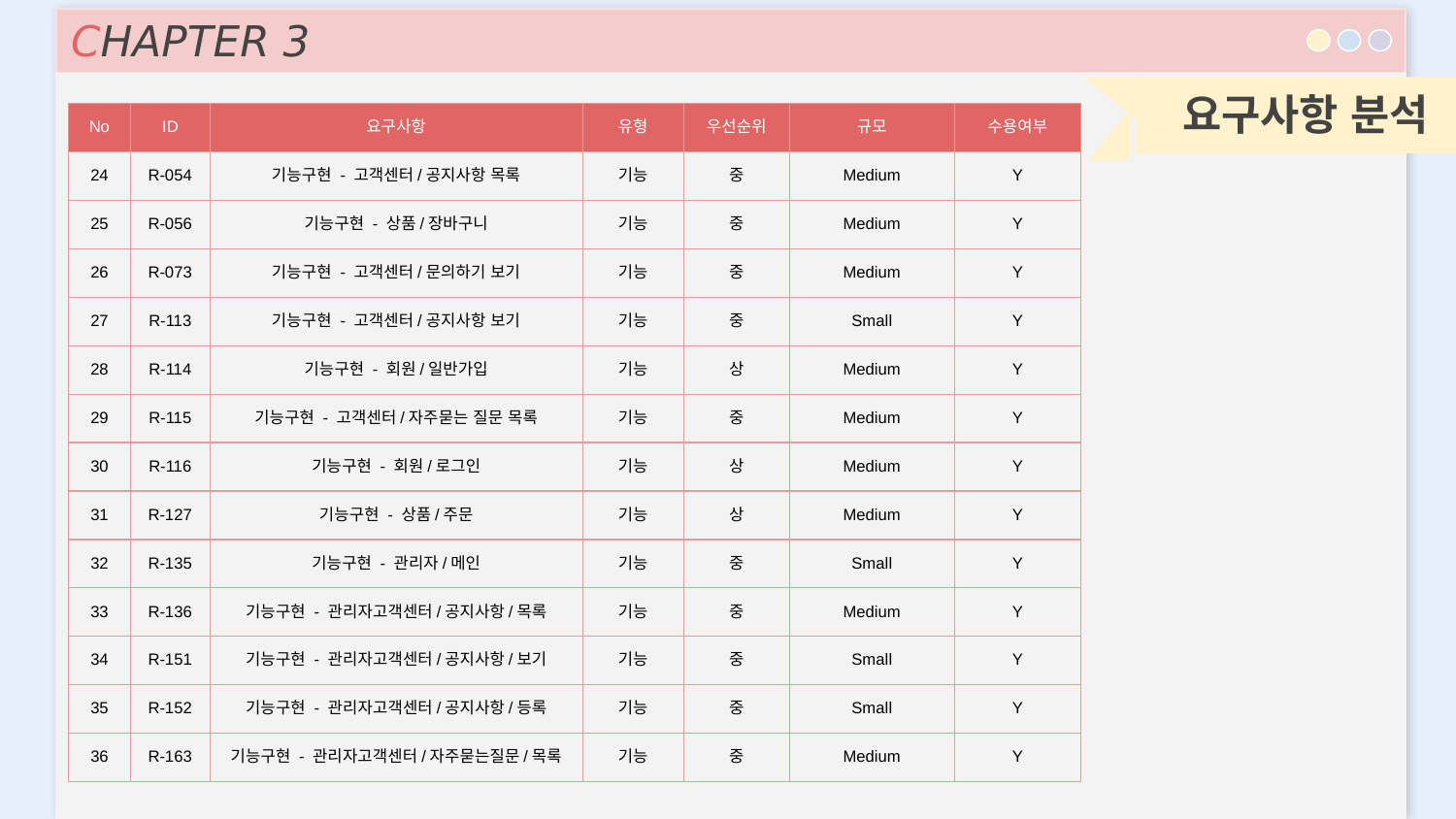

CHAPTER 3

요구사항 분석

| No | ID | 요구사항 | 유형 | 우선순위 | 규모 | 수용여부 |
| --- | --- | --- | --- | --- | --- | --- |
| 24 | R-054 | 기능구현 - 고객센터/공지사항 목록 | 기능 | 중 | Medium | Y |
| 25 | R-056 | 기능구현 - 상품/장바구니 | 기능 | 중 | Medium | Y |
| 26 | R-073 | 기능구현 - 고객센터/문의하기 보기 | 기능 | 중 | Medium | Y |
| 27 | R-113 | 기능구현 - 고객센터/공지사항 보기 | 기능 | 중 | Small | Y |
| 28 | R-114 | 기능구현 - 회원/일반가입 | 기능 | 상 | Medium | Y |
| 29 | R-115 | 기능구현 - 고객센터/자주묻는 질문 목록 | 기능 | 중 | Medium | Y |
| 30 | R-116 | 기능구현 - 회원/로그인 | 기능 | 상 | Medium | Y |
| 31 | R-127 | 기능구현 - 상품/주문 | 기능 | 상 | Medium | Y |
| 32 | R-135 | 기능구현 - 관리자/메인 | 기능 | 중 | Small | Y |
| 33 | R-136 | 기능구현 - 관리자고객센터/공지사항/목록 | 기능 | 중 | Medium | Y |
| 34 | R-151 | 기능구현 - 관리자고객센터/공지사항/보기 | 기능 | 중 | Small | Y |
| 35 | R-152 | 기능구현 - 관리자고객센터/공지사항/등록 | 기능 | 중 | Small | Y |
| 36 | R-163 | 기능구현 - 관리자고객센터/자주묻는질문/목록 | 기능 | 중 | Medium | Y |